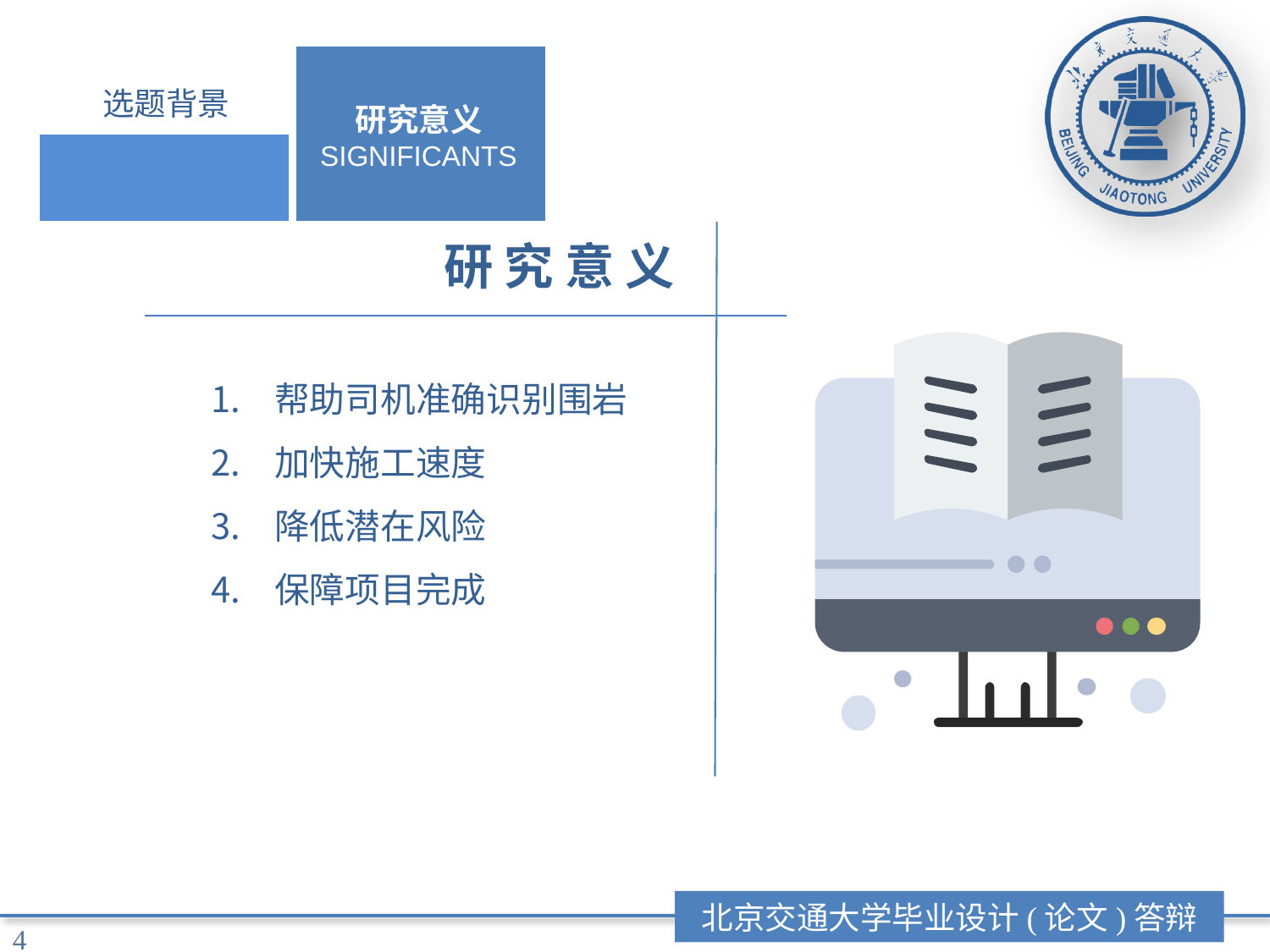

| 选题背景 | 研究意义 SIGNIFICANTS |
| --- | --- |
|  |  |
研 究 意 义

帮助司机准确识别围岩
加快施工速度
降低潜在风险
保障项目完成
北京交通大学毕业设计(论文)答辩
4